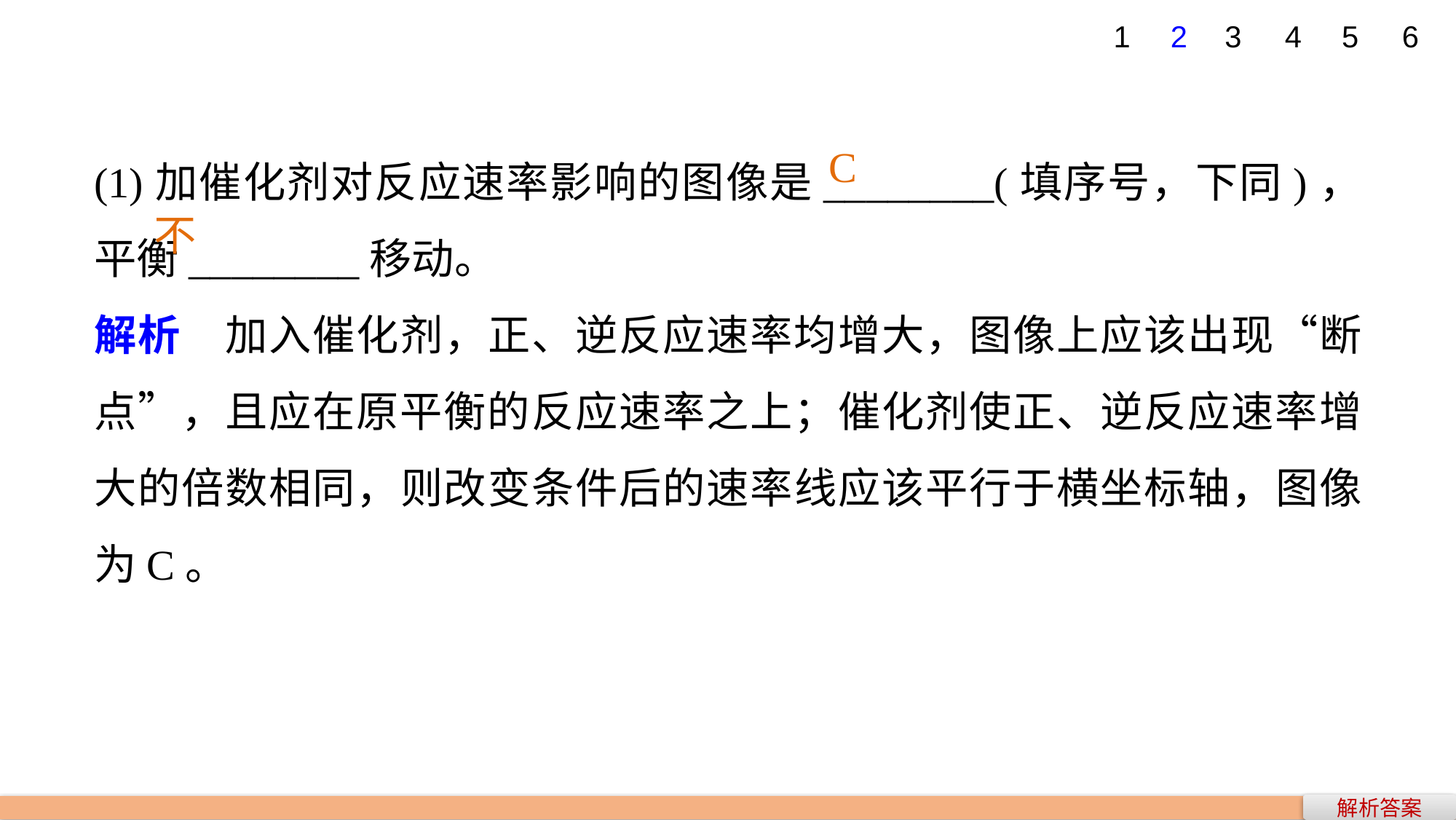

1
2
3
4
5
6
(1)加催化剂对反应速率影响的图像是________(填序号，下同)，平衡________移动。
解析　加入催化剂，正、逆反应速率均增大，图像上应该出现“断点”，且应在原平衡的反应速率之上；催化剂使正、逆反应速率增大的倍数相同，则改变条件后的速率线应该平行于横坐标轴，图像为C。
C
不
解析答案